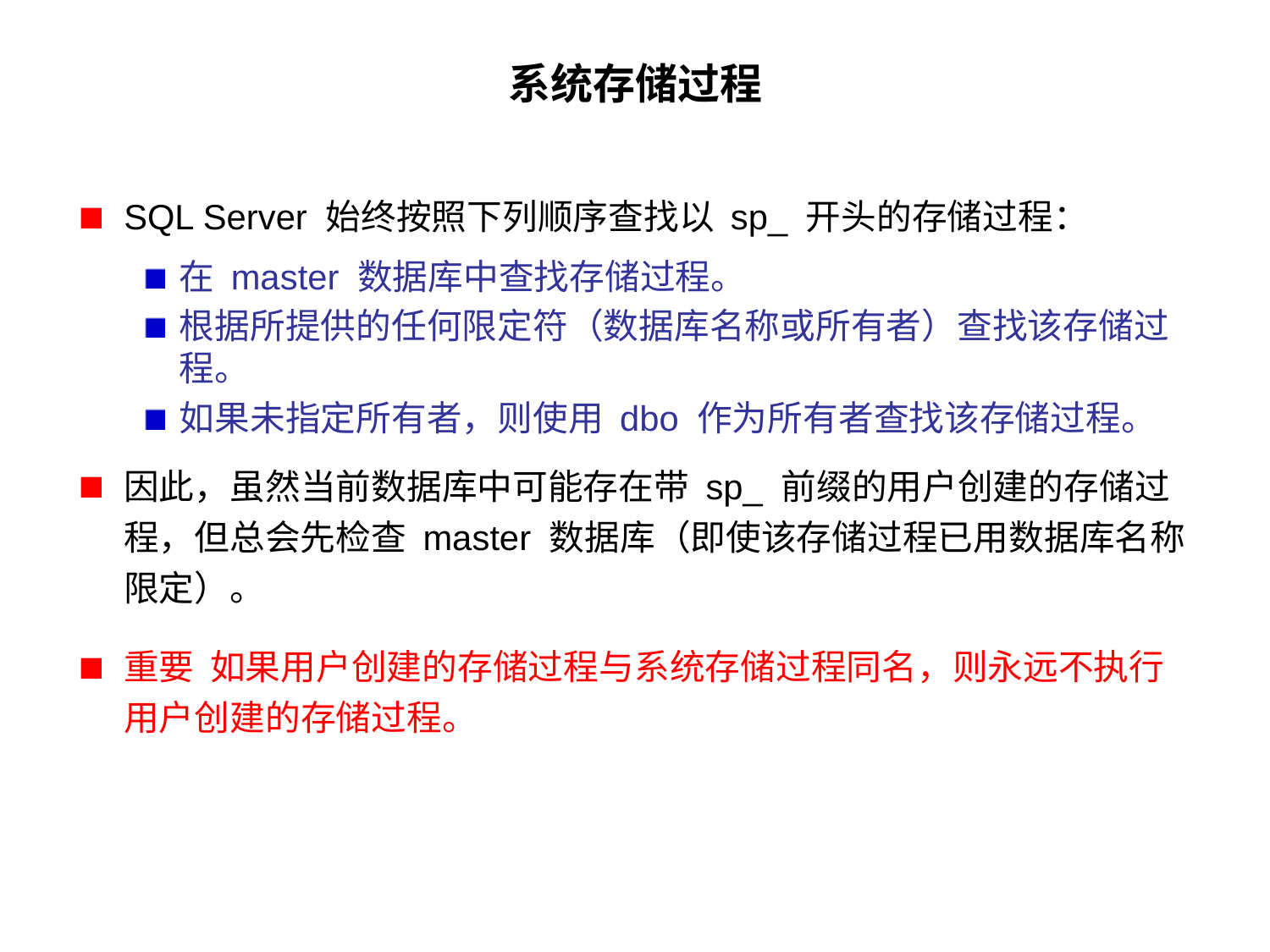

# 系统存储过程
SQL Server 始终按照下列顺序查找以 sp_ 开头的存储过程：
在 master 数据库中查找存储过程。
根据所提供的任何限定符（数据库名称或所有者）查找该存储过程。
如果未指定所有者，则使用 dbo 作为所有者查找该存储过程。
因此，虽然当前数据库中可能存在带 sp_ 前缀的用户创建的存储过程，但总会先检查 master 数据库（即使该存储过程已用数据库名称限定）。
重要  如果用户创建的存储过程与系统存储过程同名，则永远不执行用户创建的存储过程。